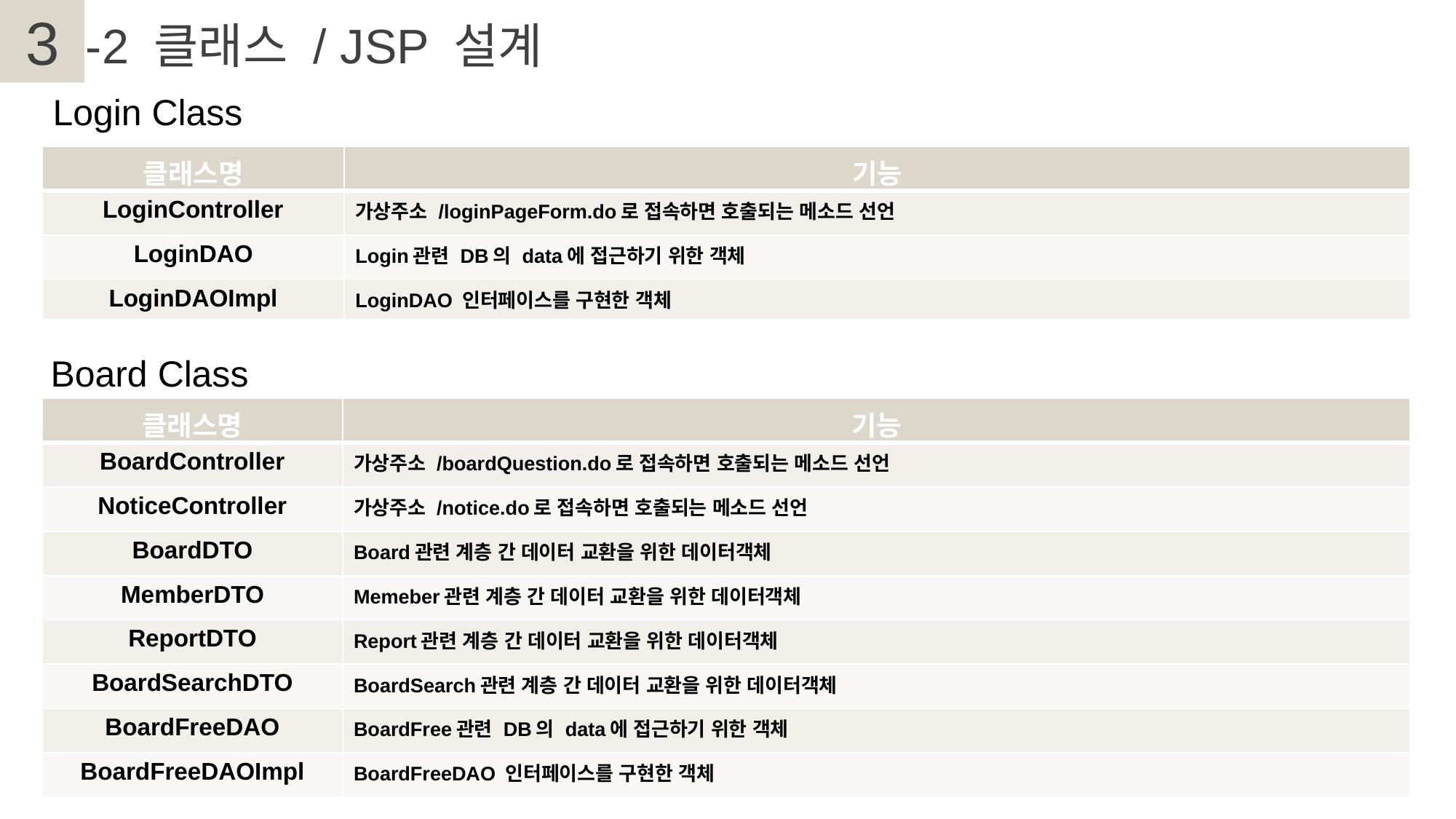

L터페이스를 구현한 객체

3
2
-2 클래스 / JSP 설계
Login Class
| 클래스명 | 기능 |
| --- | --- |
| LoginController | 가상주소 /loginPageForm.do로 접속하면 호출되는 메소드 선언 |
| LoginDAO | Login관련 DB의 data에 접근하기 위한 객체 |
| LoginDAOImpl | LoginDAO 인터페이스를 구현한 객체 |
Board Class
| 클래스명 | 기능 |
| --- | --- |
| BoardController | 가상주소 /boardQuestion.do로 접속하면 호출되는 메소드 선언 |
| NoticeController | 가상주소 /notice.do로 접속하면 호출되는 메소드 선언 |
| BoardDTO | Board관련 계층 간 데이터 교환을 위한 데이터객체 |
| MemberDTO | Memeber관련 계층 간 데이터 교환을 위한 데이터객체 |
| ReportDTO | Report관련 계층 간 데이터 교환을 위한 데이터객체 |
| BoardSearchDTO | BoardSearch관련 계층 간 데이터 교환을 위한 데이터객체 |
| BoardFreeDAO | BoardFree관련 DB의 data에 접근하기 위한 객체 |
| BoardFreeDAOImpl | BoardFreeDAO 인터페이스를 구현한 객체 |